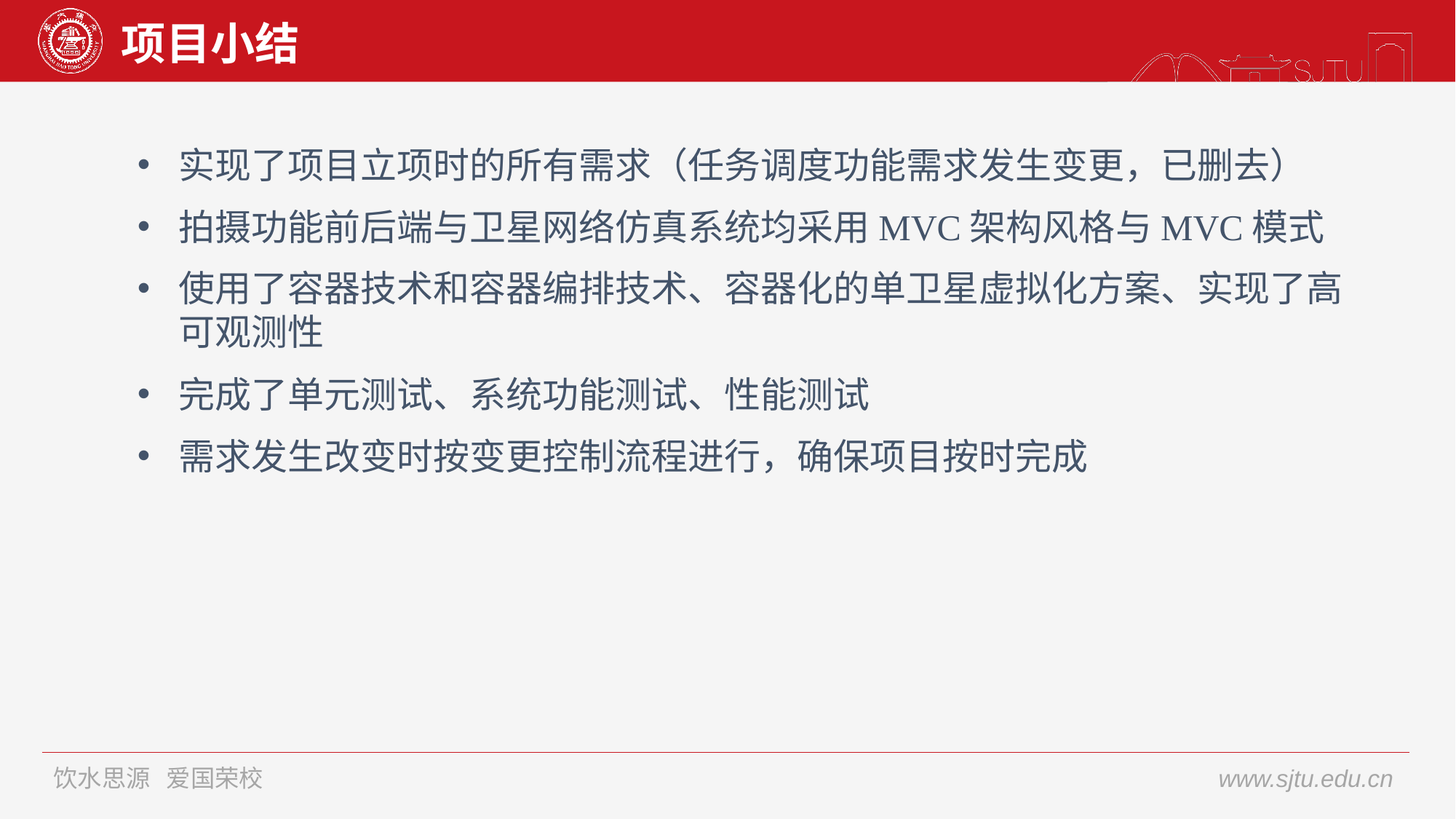

# 项目小结
实现了项目立项时的所有需求（任务调度功能需求发生变更，已删去）
拍摄功能前后端与卫星网络仿真系统均采用MVC架构风格与MVC模式
使用了容器技术和容器编排技术、容器化的单卫星虚拟化方案、实现了高可观测性
完成了单元测试、系统功能测试、性能测试
需求发生改变时按变更控制流程进行，确保项目按时完成